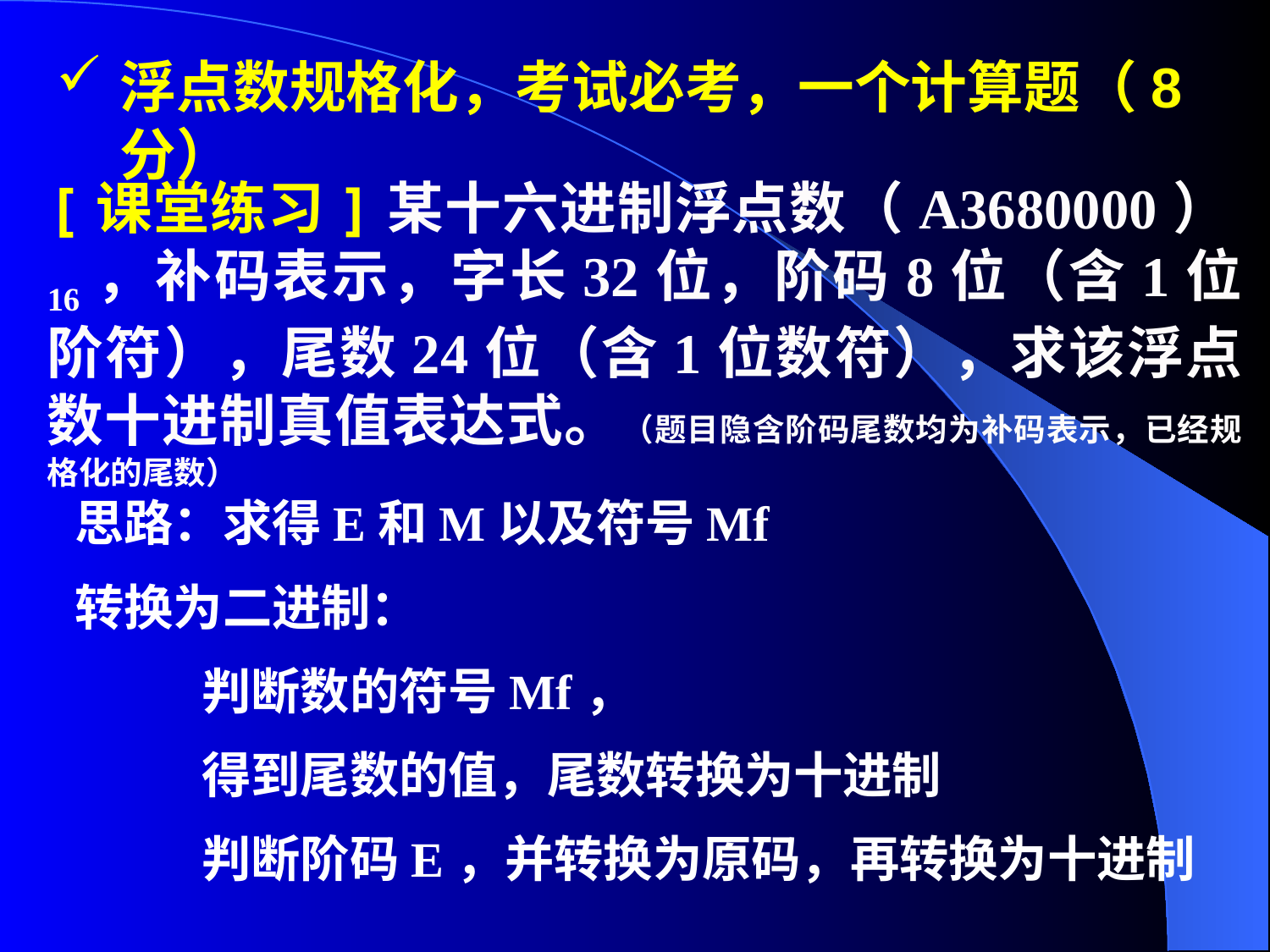

浮点数规格化，考试必考，一个计算题（8分）
[课堂练习]某十六进制浮点数（A3680000）16，补码表示，字长32位，阶码8位（含1位阶符），尾数24位（含1位数符），求该浮点数十进制真值表达式。（题目隐含阶码尾数均为补码表示，已经规格化的尾数）
思路：求得E和M以及符号Mf
转换为二进制：
	判断数的符号Mf，
	得到尾数的值，尾数转换为十进制
	判断阶码E，并转换为原码，再转换为十进制